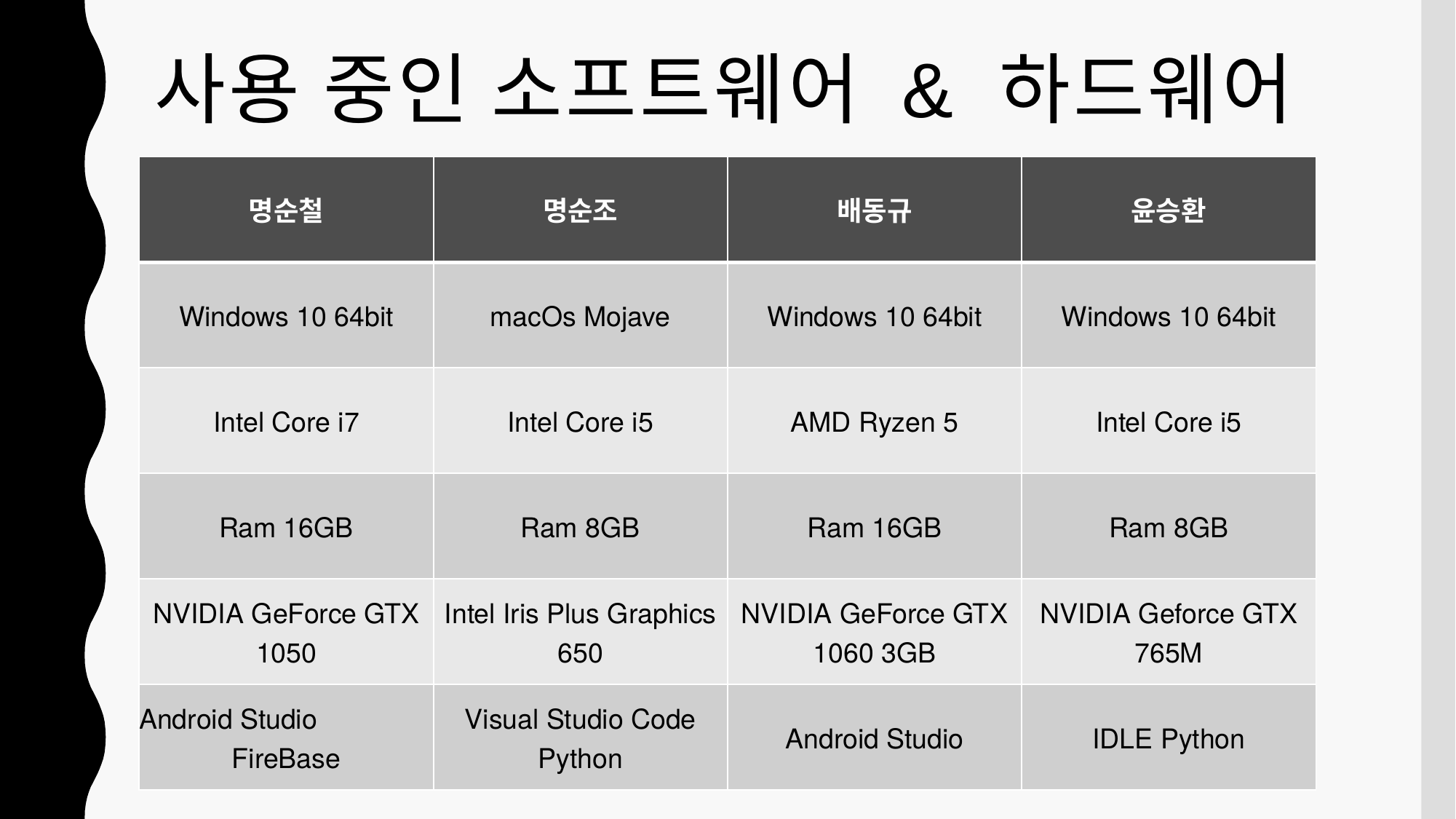

사용 중인 소프트웨어 & 하드웨어
| 명순철 | 명순조 | 배동규 | 윤승환 |
| --- | --- | --- | --- |
| Windows 10 64bit | macOs Mojave | Windows 10 64bit | Windows 10 64bit |
| Intel Core i7 | Intel Core i5 | AMD Ryzen 5 | Intel Core i5 |
| Ram 16GB | Ram 8GB | Ram 16GB | Ram 8GB |
| NVIDIA GeForce GTX 1050 | Intel Iris Plus Graphics 650 | NVIDIA GeForce GTX 1060 3GB | NVIDIA Geforce GTX 765M |
| Android Studio FireBase | Visual Studio Code Python | Android Studio | IDLE Python |